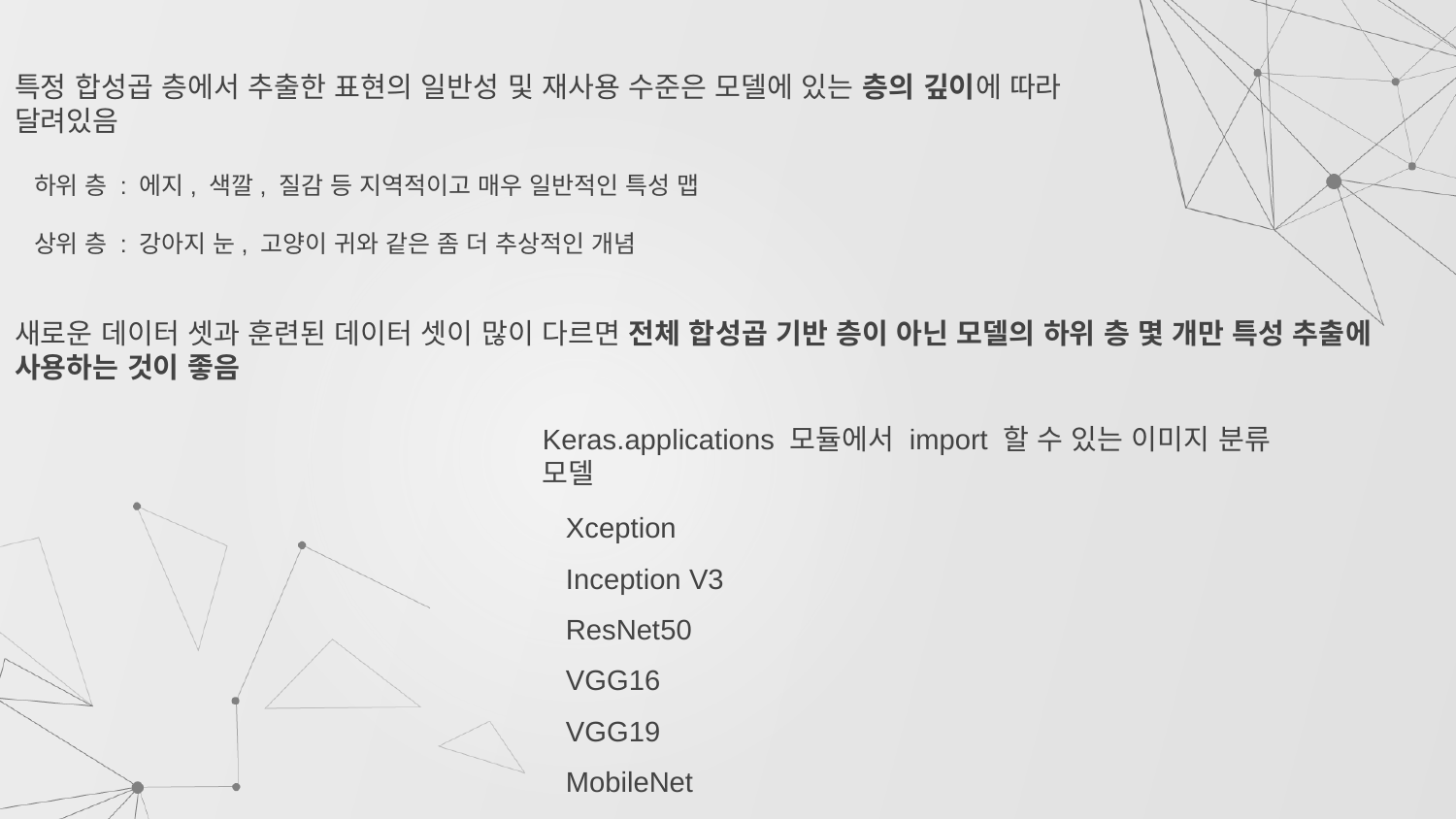

특정 합성곱 층에서 추출한 표현의 일반성 및 재사용 수준은 모델에 있는 층의 깊이에 따라
달려있음

  하위 층 : 에지, 색깔, 질감 등 지역적이고 매우 일반적인 특성 맵

  상위 층 : 강아지 눈, 고양이 귀와 같은 좀 더 추상적인 개념

새로운 데이터 셋과 훈련된 데이터 셋이 많이 다르면 전체 합성곱 기반 층이 아닌 모델의 하위 층 몇 개만 특성 추출에 사용하는 것이 좋음
Keras.applications 모듈에서 import 할 수 있는 이미지 분류 모델

Xception
Inception V3
ResNet50
VGG16
VGG19
MobileNet